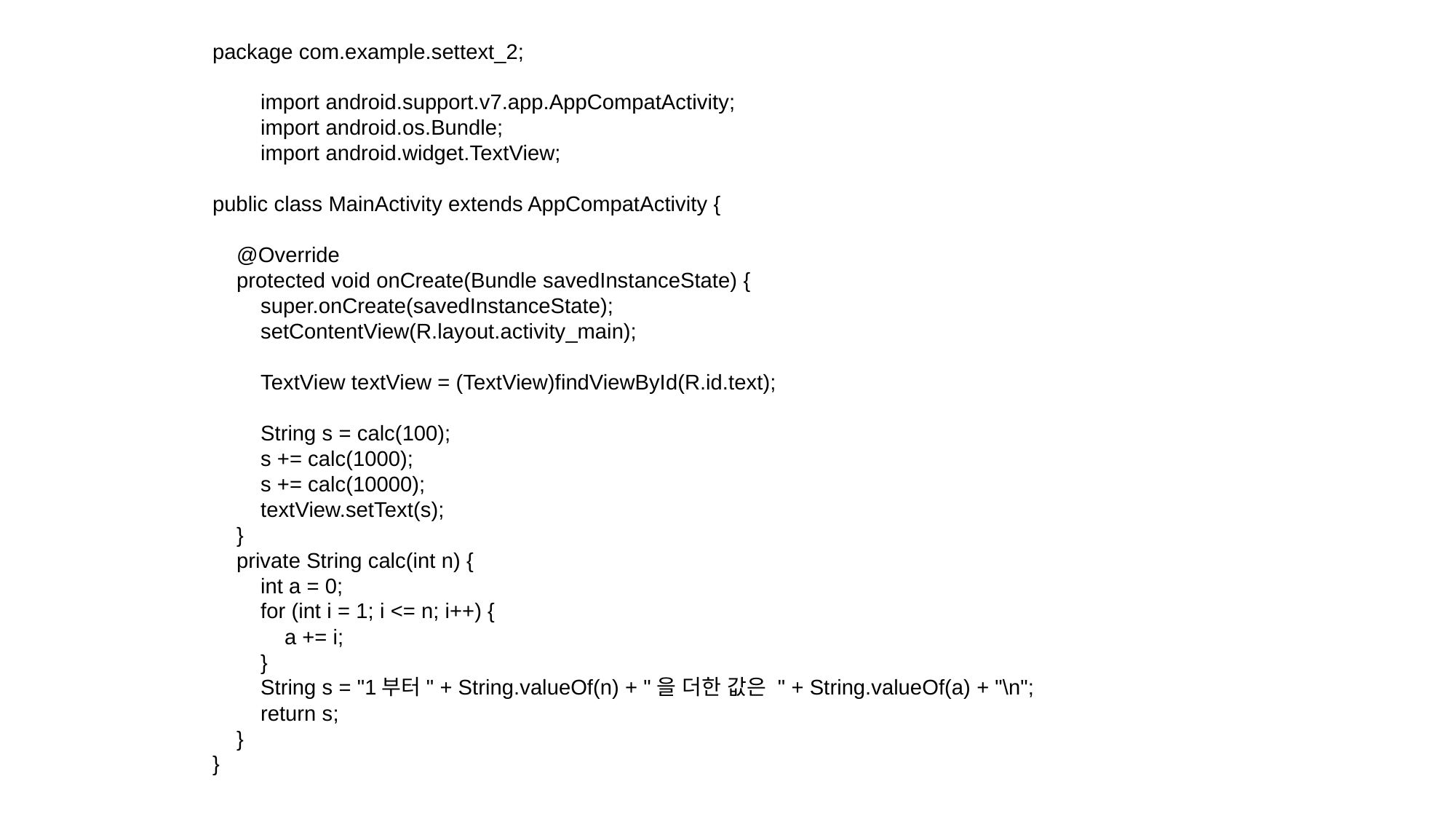

package com.example.settext_2;

        import android.support.v7.app.AppCompatActivity;
        import android.os.Bundle;
        import android.widget.TextView;

public class MainActivity extends AppCompatActivity {

    @Override
    protected void onCreate(Bundle savedInstanceState) {
        super.onCreate(savedInstanceState);
        setContentView(R.layout.activity_main);

        TextView textView = (TextView)findViewById(R.id.text);

        String s = calc(100);
        s += calc(1000);
        s += calc(10000);
        textView.setText(s);
    }
    private String calc(int n) {
        int a = 0;
        for (int i = 1; i <= n; i++) {
            a += i;
        }
        String s = "1부터" + String.valueOf(n) + "을 더한 값은 " + String.valueOf(a) + "\n";
        return s;
    }
}